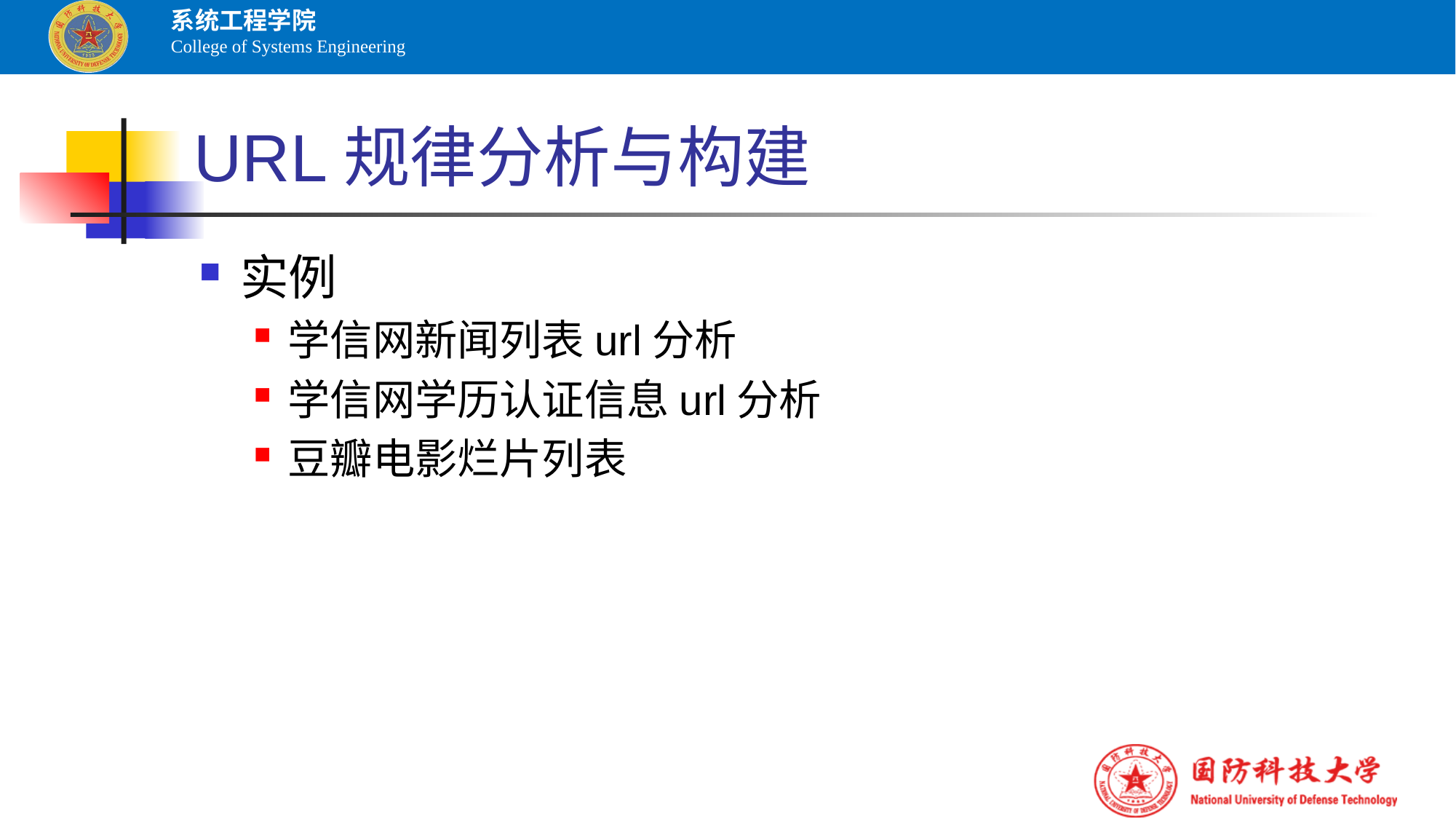

# URL规律分析与构建
实例
学信网新闻列表url分析
学信网学历认证信息url分析
豆瓣电影烂片列表